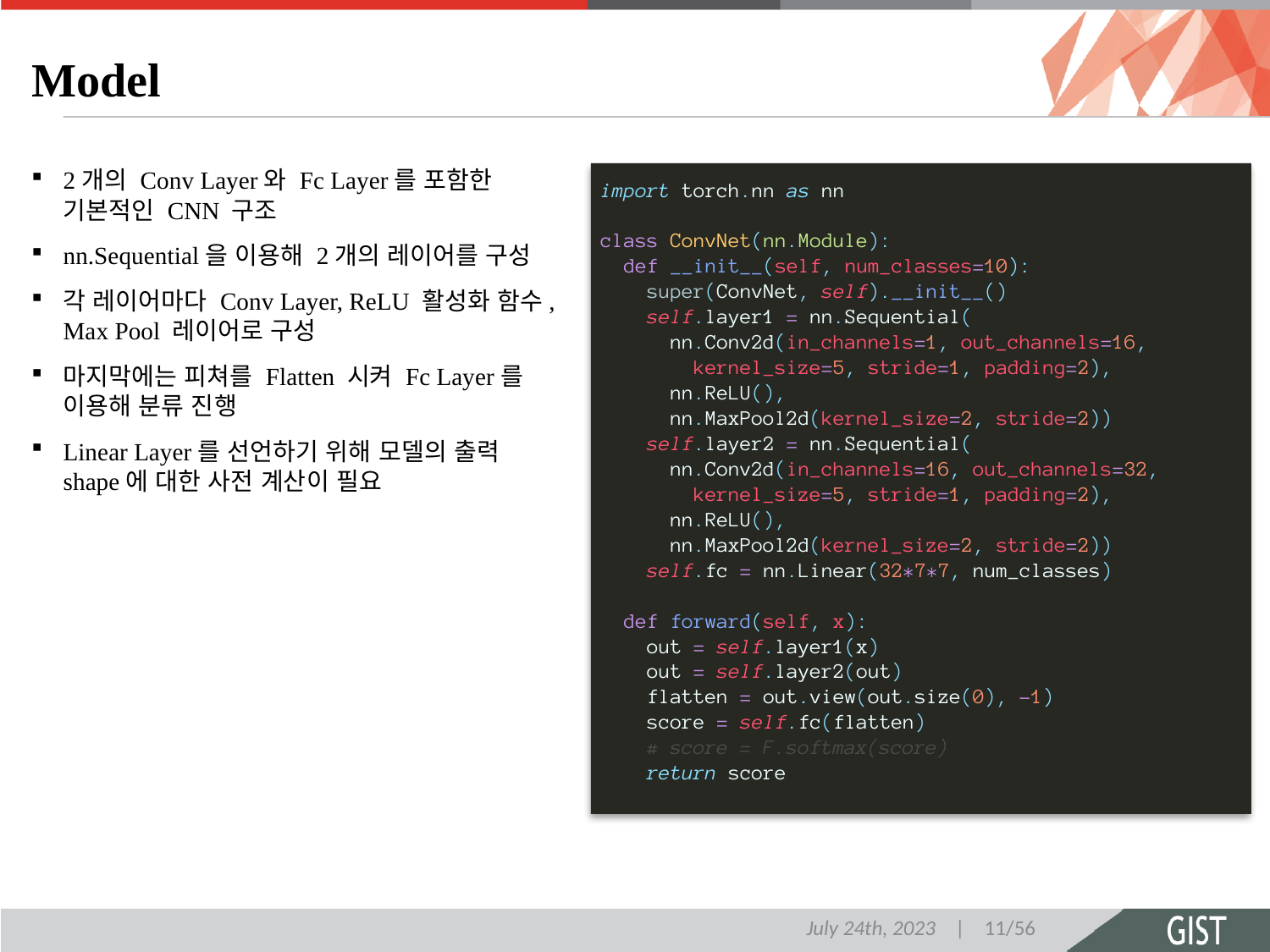

# Model
2개의 Conv Layer와 Fc Layer를 포함한 기본적인 CNN 구조
nn.Sequential을 이용해 2개의 레이어를 구성
각 레이어마다 Conv Layer, ReLU 활성화 함수, Max Pool 레이어로 구성
마지막에는 피쳐를 Flatten 시켜 Fc Layer를 이용해 분류 진행
Linear Layer를 선언하기 위해 모델의 출력 shape에 대한 사전 계산이 필요

import torch.nn as nn

class ConvNet(nn.Module):
  def __init__(self, num_classes=10):
    super(ConvNet, self).__init__()
    self.layer1 = nn.Sequential(
      nn.Conv2d(in_channels=1, out_channels=16,
        kernel_size=5, stride=1, padding=2),
      nn.ReLU(),
      nn.MaxPool2d(kernel_size=2, stride=2))
    self.layer2 = nn.Sequential(
      nn.Conv2d(in_channels=16, out_channels=32,
        kernel_size=5, stride=1, padding=2),
      nn.ReLU(),
      nn.MaxPool2d(kernel_size=2, stride=2))
    self.fc = nn.Linear(32*7*7, num_classes)

  def forward(self, x):
    out = self.layer1(x)
    out = self.layer2(out)
    flatten = out.view(out.size(0), -1)
    score = self.fc(flatten)
    # score = F.softmax(score)
    return score
July 24th, 2023    |    11/56